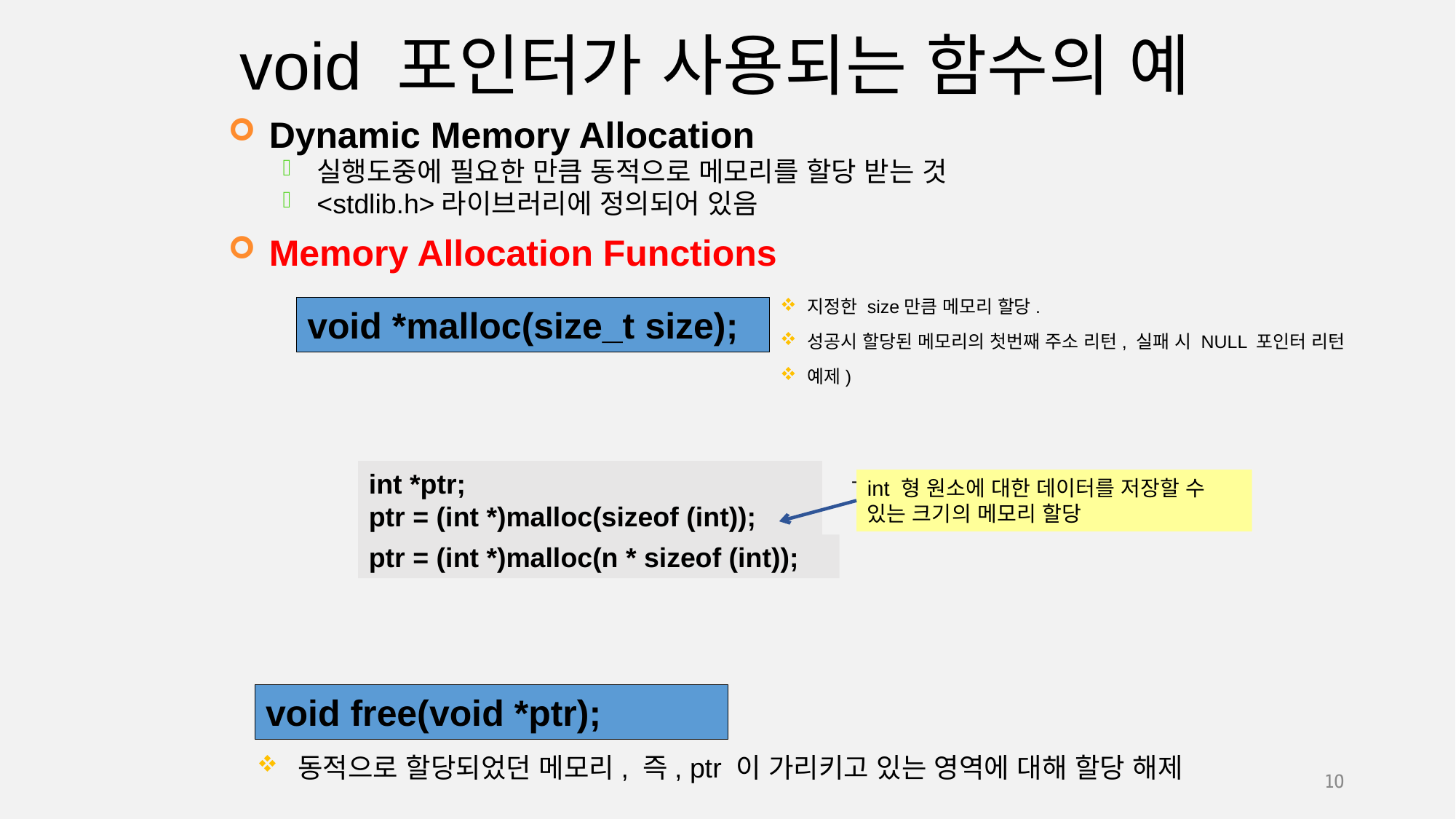

# void 포인터가 사용되는 함수의 예
Dynamic Memory Allocation
실행도중에 필요한 만큼 동적으로 메모리를 할당 받는 것
<stdlib.h>라이브러리에 정의되어 있음

Memory Allocation Functions
지정한 size만큼 메모리 할당.
성공시 할당된 메모리의 첫번째 주소 리턴, 실패 시 NULL 포인터 리턴
예제)

              - n 개의 i
void *malloc(size_t size);
int *ptr;
ptr = (int *)malloc(sizeof (int));
int 형 원소에 대한 데이터를 저장할 수 있는 크기의 메모리 할당
ptr = (int *)malloc(n * sizeof (int));
void free(void *ptr);
동적으로 할당되었던 메모리, 즉, ptr 이 가리키고 있는 영역에 대해 할당 해제
10